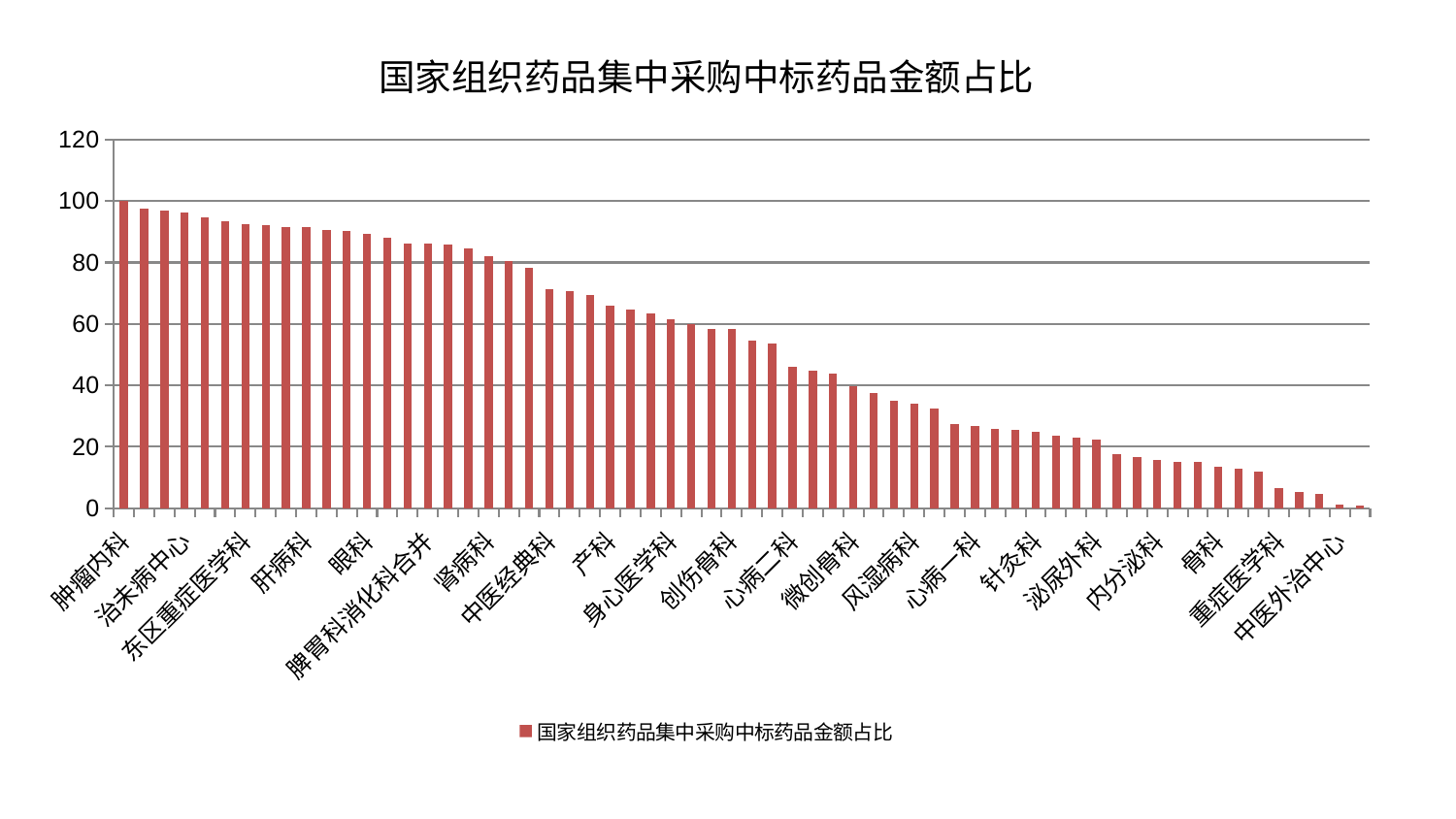

### Chart: 国家组织药品集中采购中标药品金额占比

| Category | 国家组织药品集中采购中标药品金额占比 |
|---|---|
| 肿瘤内科 | 100.00000000000001 |
| 乳腺甲状腺外科 | 97.48427470323192 |
| 老年医学科 | 97.00839364413412 |
| 治未病中心 | 96.3614396966269 |
| 消化内科 | 94.56986488251546 |
| 综合内科 | 93.45328089970957 |
| 东区重症医学科 | 92.61534876226668 |
| 脑病三科 | 92.14735889088077 |
| 康复科 | 91.60736456656925 |
| 肝病科 | 91.50496511146052 |
| 脑病二科 | 90.75054540809559 |
| 血液科 | 90.24352588742846 |
| 眼科 | 89.36165578433894 |
| 小儿推拿科 | 88.12041160051896 |
| 耳鼻喉科 | 86.17875119985617 |
| 脾胃科消化科合并 | 86.14004441500596 |
| 肛肠科 | 85.77065690258205 |
| 显微骨科 | 84.7447614948651 |
| 肾病科 | 81.96485363031006 |
| 妇科 | 80.3805141171193 |
| 儿科 | 78.14197414086807 |
| 中医经典科 | 71.40947478545627 |
| 神经内科 | 70.81802487650785 |
| 肾脏内科 | 69.51618044708906 |
| 产科 | 66.08064611541751 |
| 关节骨科 | 64.84067432086209 |
| 心血管内科 | 63.37951451607776 |
| 身心医学科 | 61.595040709341 |
| 心病四科 | 60.031711358559036 |
| 美容皮肤科 | 58.4473204133503 |
| 创伤骨科 | 58.382910301788364 |
| 脊柱骨科 | 54.56001184119189 |
| 皮肤科 | 53.67314904037336 |
| 心病二科 | 46.19345331827038 |
| 脾胃病科 | 44.83522789102703 |
| 周围血管科 | 43.78716477922326 |
| 微创骨科 | 39.823764098326606 |
| 医院 | 37.414675060082544 |
| 妇科妇二科合并 | 35.13560062613965 |
| 风湿病科 | 34.02018472281489 |
| 胸外科 | 32.40492145966528 |
| 呼吸内科 | 27.260595136490473 |
| 心病一科 | 26.926889069180316 |
| 口腔科 | 25.909281648314252 |
| 西区重症医学科 | 25.470584061510703 |
| 针灸科 | 24.896241136755048 |
| 神经外科 | 23.77909364387843 |
| 东区肾病科 | 22.898327013578566 |
| 泌尿外科 | 22.509152509511438 |
| 男科 | 17.62329956450489 |
| 心病三科 | 16.779470927012646 |
| 内分泌科 | 15.590155153966274 |
| 小儿骨科 | 15.247457739452598 |
| 妇二科 | 15.23524180939682 |
| 骨科 | 13.552625447075608 |
| 普通外科 | 12.955758177540948 |
| 推拿科 | 11.90689147813508 |
| 重症医学科 | 6.644945656877506 |
| 运动损伤骨科 | 5.19667368227202 |
| 脑病一科 | 4.729886183823491 |
| 中医外治中心 | 1.136980688100207 |
| 肝胆外科 | 0.7305947847576844 |
29